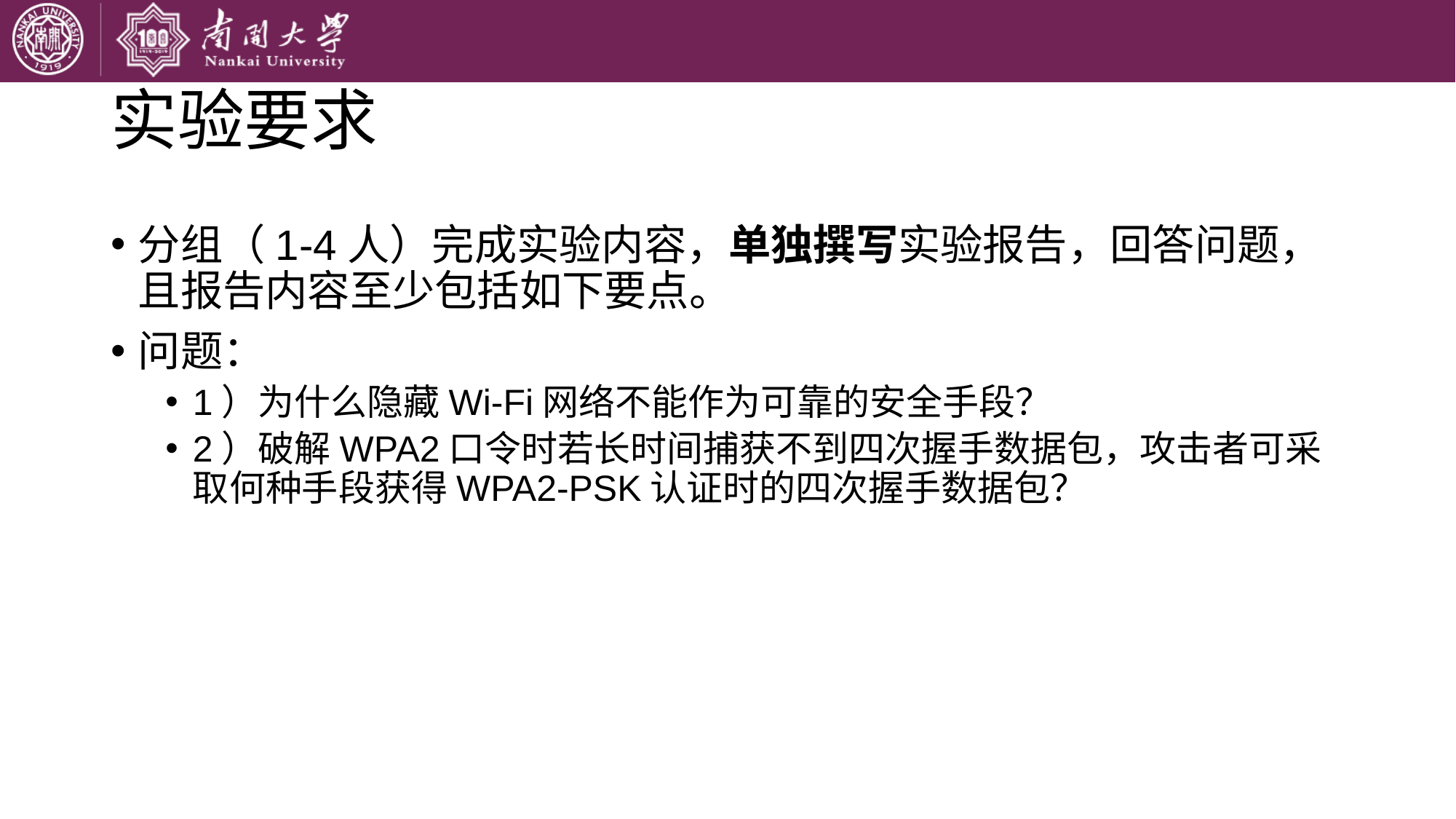

# 实验要求
分组（1-4人）完成实验内容，单独撰写实验报告，回答问题，且报告内容至少包括如下要点。
问题：
1）为什么隐藏Wi-Fi网络不能作为可靠的安全手段？
2）破解WPA2口令时若长时间捕获不到四次握手数据包，攻击者可采取何种手段获得WPA2-PSK认证时的四次握手数据包？